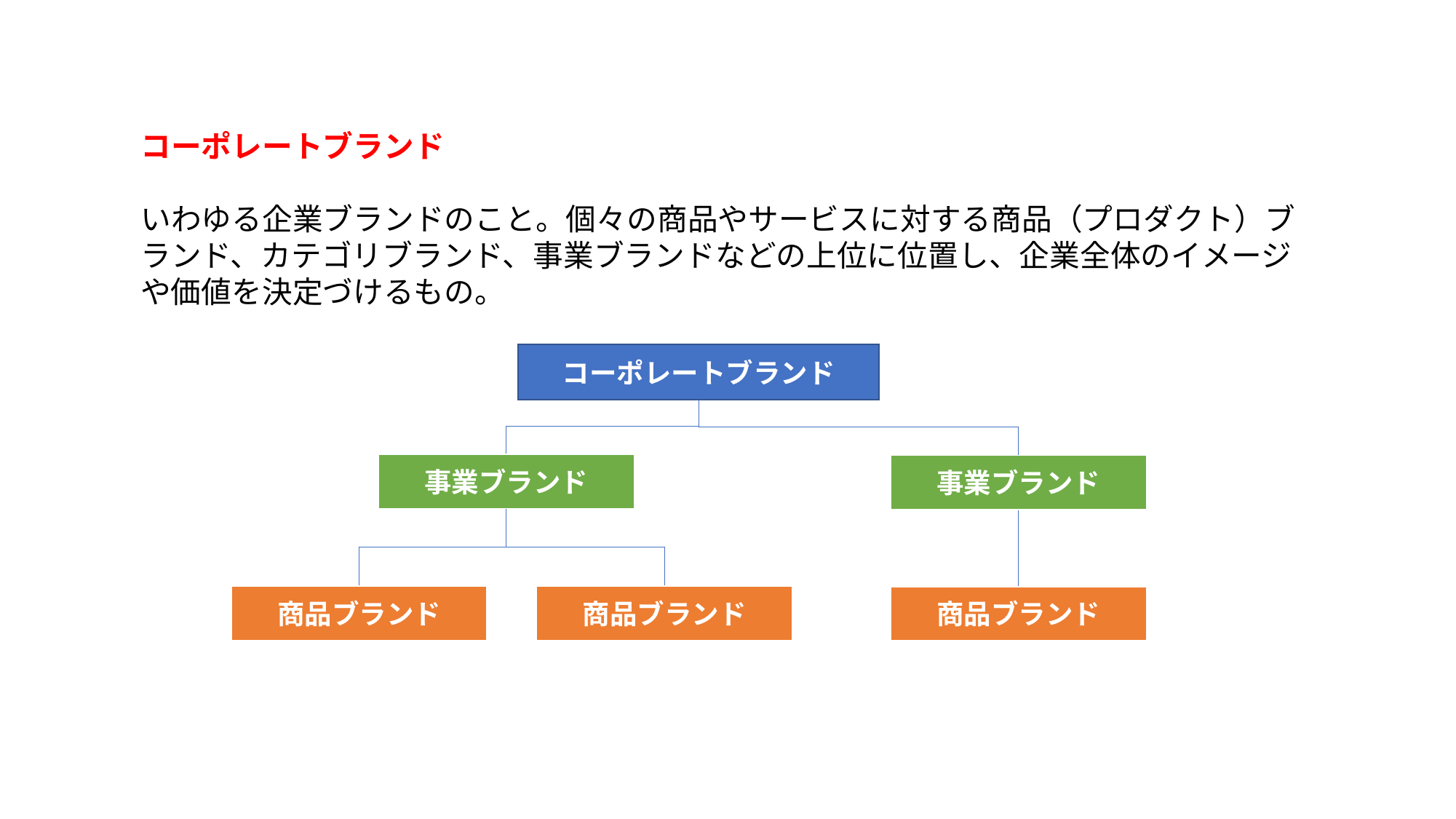

コーポレートブランド

いわゆる企業ブランドのこと。個々の商品やサービスに対する商品（プロダクト）ブランド、カテゴリブランド、事業ブランドなどの上位に位置し、企業全体のイメージや価値を決定づけるもの。
コーポレートブランド
事業ブランド
事業ブランド
商品ブランド
商品ブランド
商品ブランド